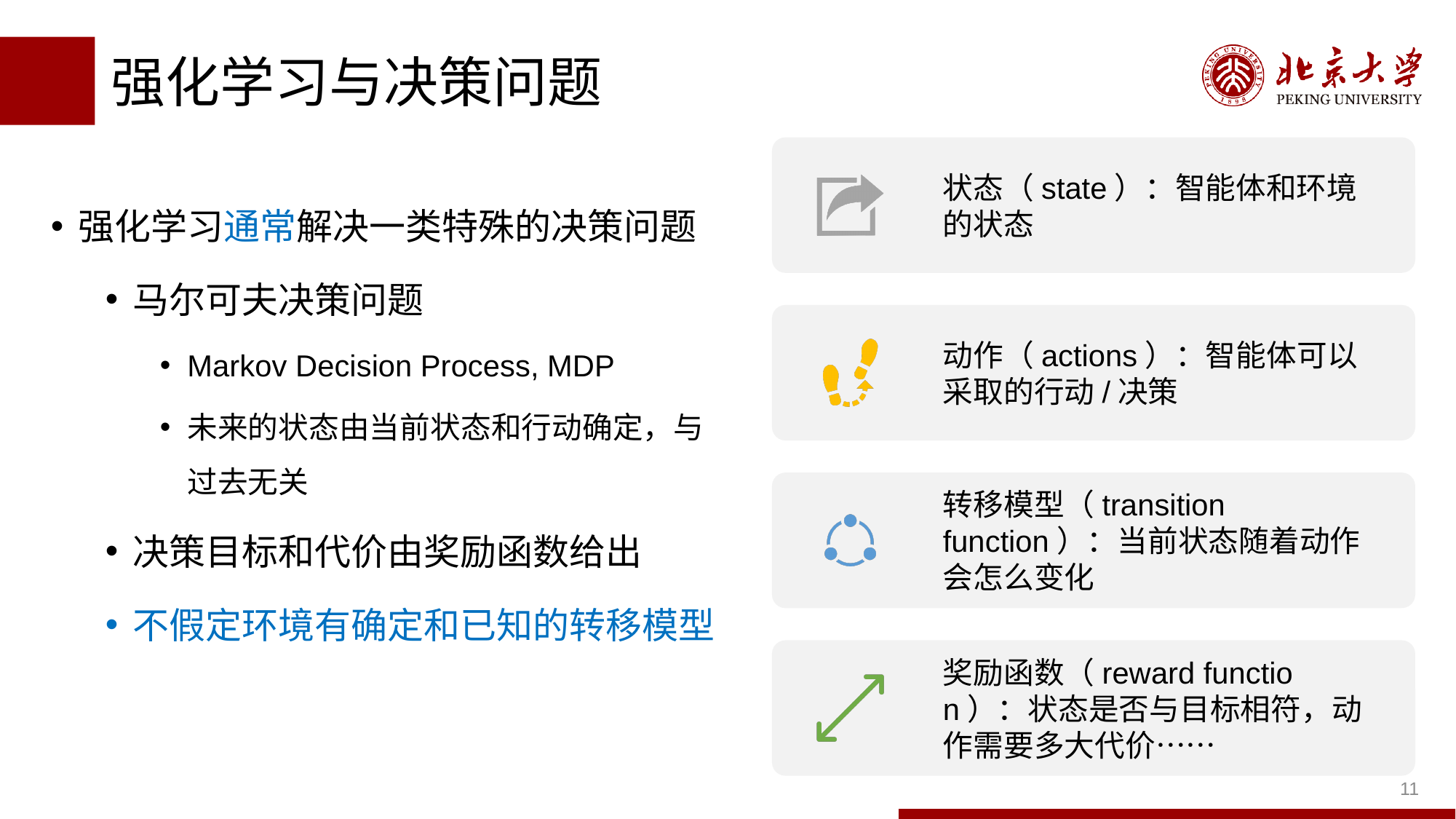

# 强化学习与决策问题
状态（state）：智能体和环境的状态
动作（actions）：智能体可以采取的行动/决策
转移模型（transition function）：当前状态随着动作会怎么变化
奖励函数（reward function）：状态是否与目标相符，动作需要多大代价……
强化学习通常解决一类特殊的决策问题
马尔可夫决策问题
Markov Decision Process, MDP
未来的状态由当前状态和行动确定，与过去无关
决策目标和代价由奖励函数给出
不假定环境有确定和已知的转移模型
11